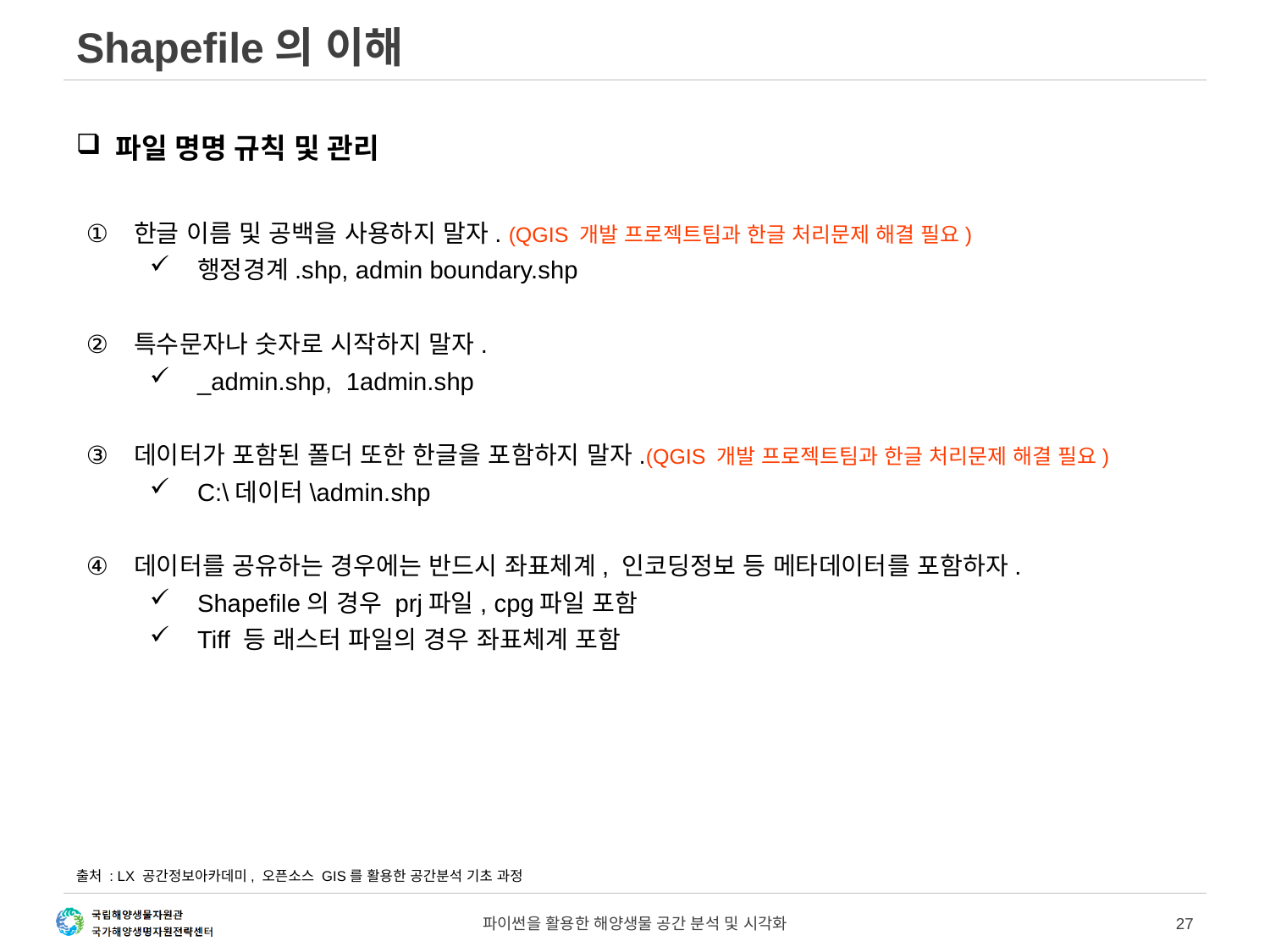

# Shapefile의 이해
파일 명명 규칙 및 관리
한글 이름 및 공백을 사용하지 말자. (QGIS 개발 프로젝트팀과 한글 처리문제 해결 필요)
행정경계.shp, admin boundary.shp

특수문자나 숫자로 시작하지 말자.
_admin.shp,  1admin.shp

데이터가 포함된 폴더 또한 한글을 포함하지 말자.(QGIS 개발 프로젝트팀과 한글 처리문제 해결 필요)
C:\데이터\admin.shp

데이터를 공유하는 경우에는 반드시 좌표체계, 인코딩정보 등 메타데이터를 포함하자.
Shapefile의 경우 prj파일, cpg파일 포함
Tiff 등 래스터 파일의 경우 좌표체계 포함

출처 : LX 공간정보아카데미, 오픈소스 GIS를 활용한 공간분석 기초 과정
파이썬을 활용한 해양생물 공간 분석 및 시각화
27